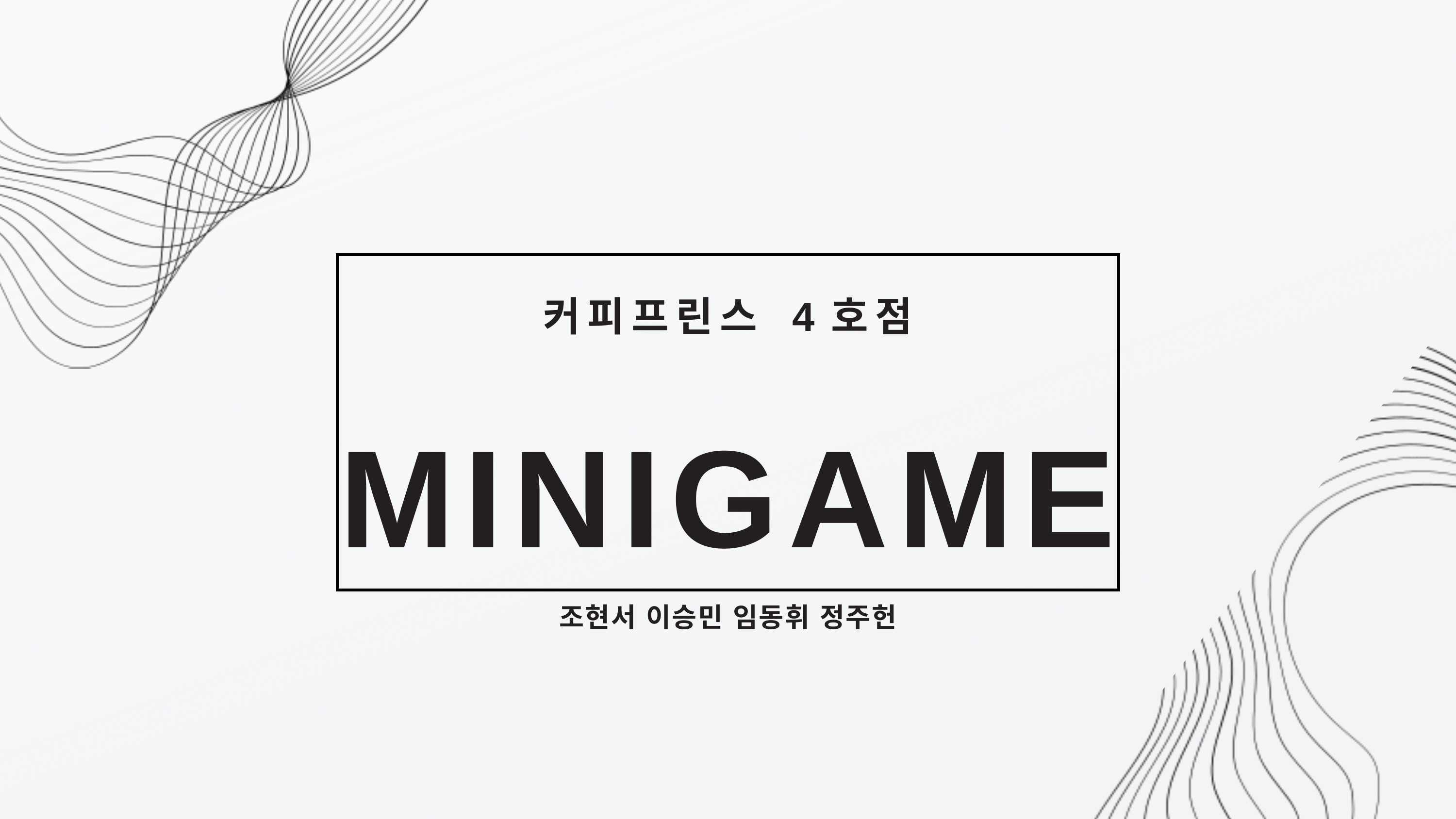

커피프린스 4호점

MINIGAME

조현서 이승민 임동휘 정주헌